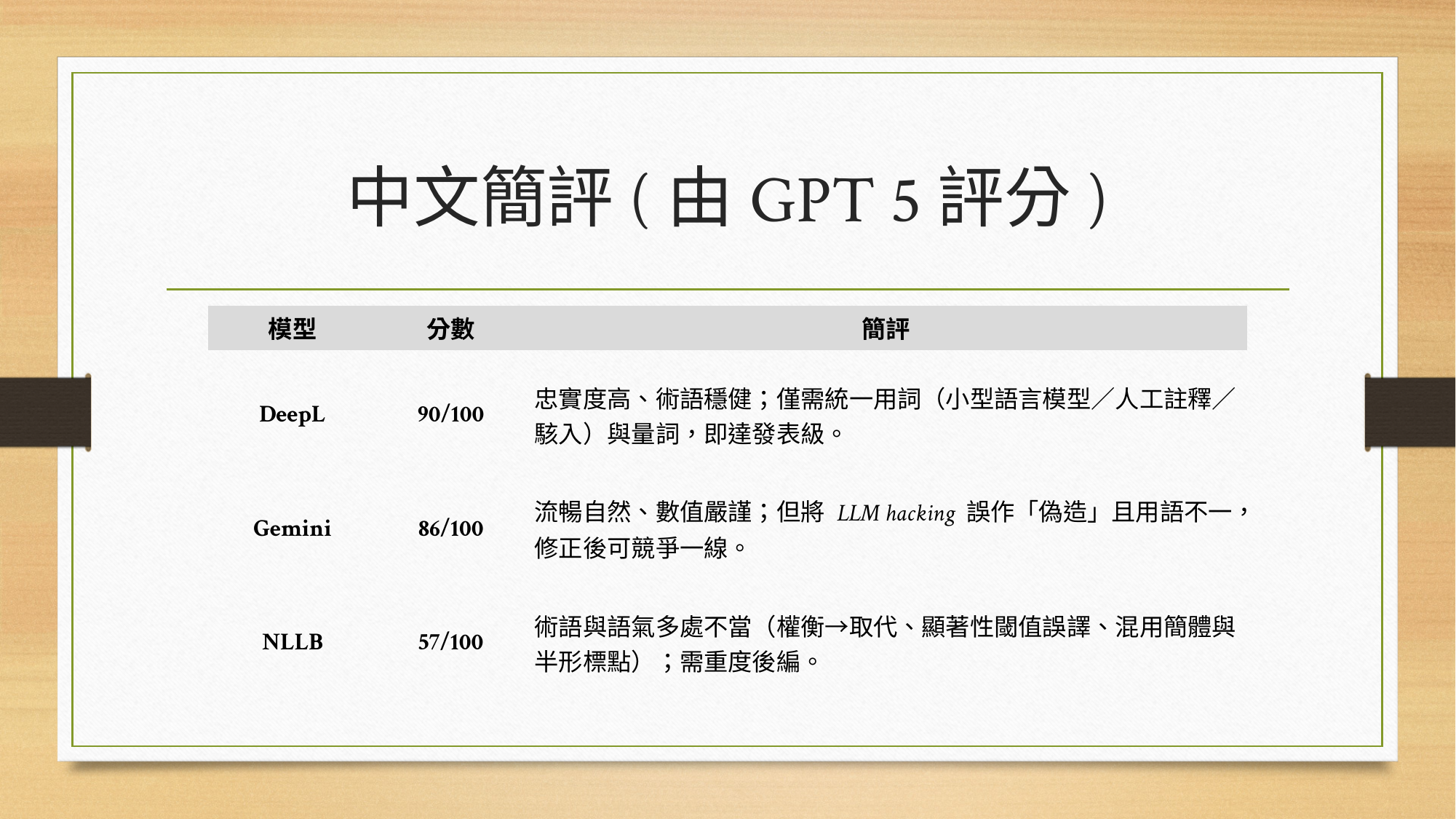

# 中文簡評(由GPT 5評分)
| 模型 | 分數 | 簡評 |
| --- | --- | --- |
| DeepL | 90/100 | 忠實度高、術語穩健；僅需統一用詞（小型語言模型／人工註釋／駭入）與量詞，即達發表級。 |
| Gemini | 86/100 | 流暢自然、數值嚴謹；但將 LLM hacking 誤作「偽造」且用語不一，修正後可競爭一線。 |
| NLLB | 57/100 | 術語與語氣多處不當（權衡→取代、顯著性閾值誤譯、混用簡體與半形標點）；需重度後編。 |